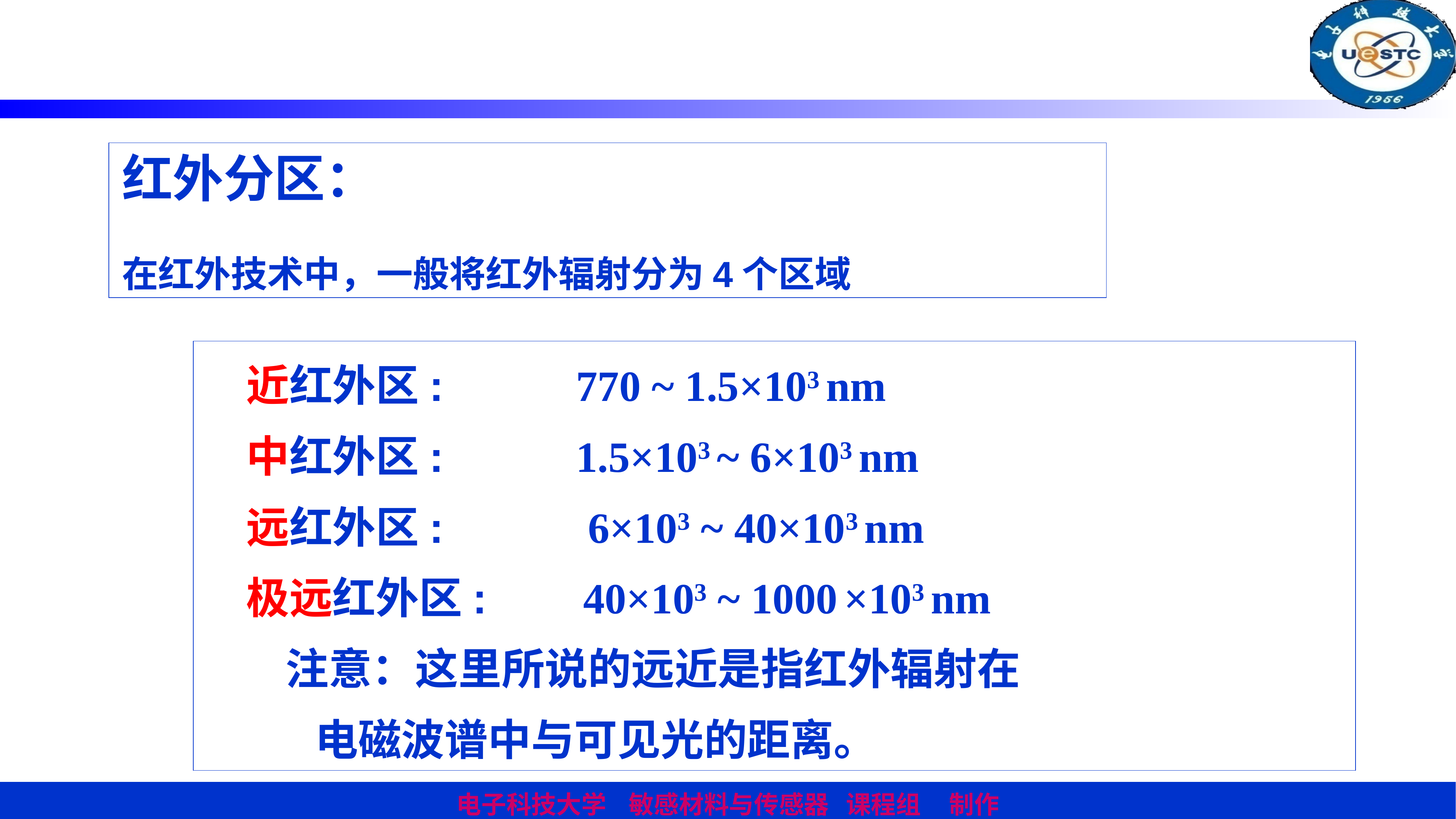

红外分区：
在红外技术中，一般将红外辐射分为4个区域
   近红外区:           770 ~ 1.5×103 nm
   中红外区:           1.5×103 ~ 6×103 nm
   远红外区:            6×103 ~ 40×103 nm
   极远红外区:        40×103 ~ 1000 ×103 nm
       注意：这里所说的远近是指红外辐射在
          电磁波谱中与可见光的距离。